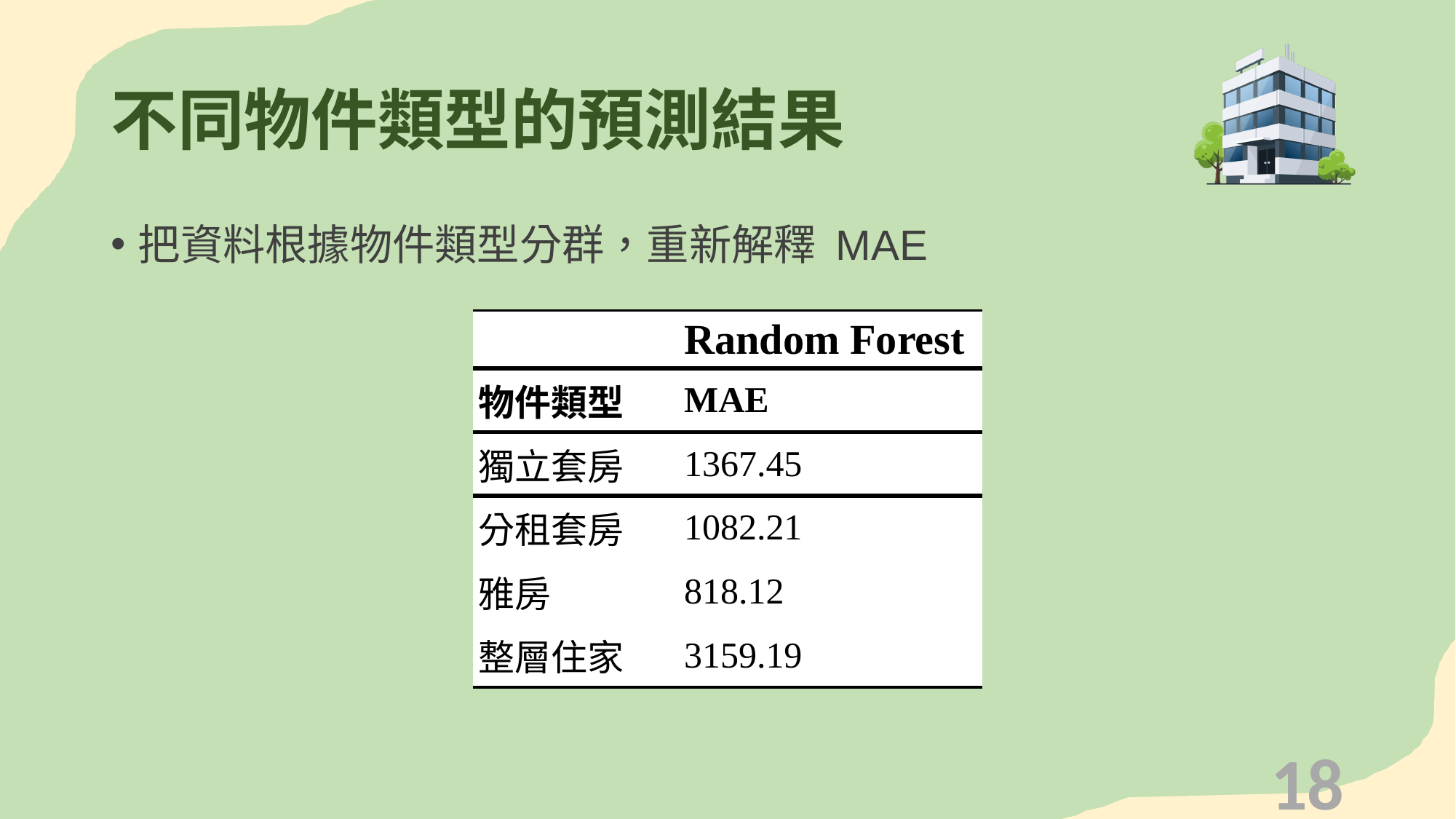

# 不同物件類型的預測結果
把資料根據物件類型分群，重新解釋 MAE
|  | Random Forest |
| --- | --- |
| 物件類型 | MAE |
| 獨立套房 | 1367.45 |
| 分租套房 | 1082.21 |
| 雅房 | 818.12 |
| 整層住家 | 3159.19 |
18